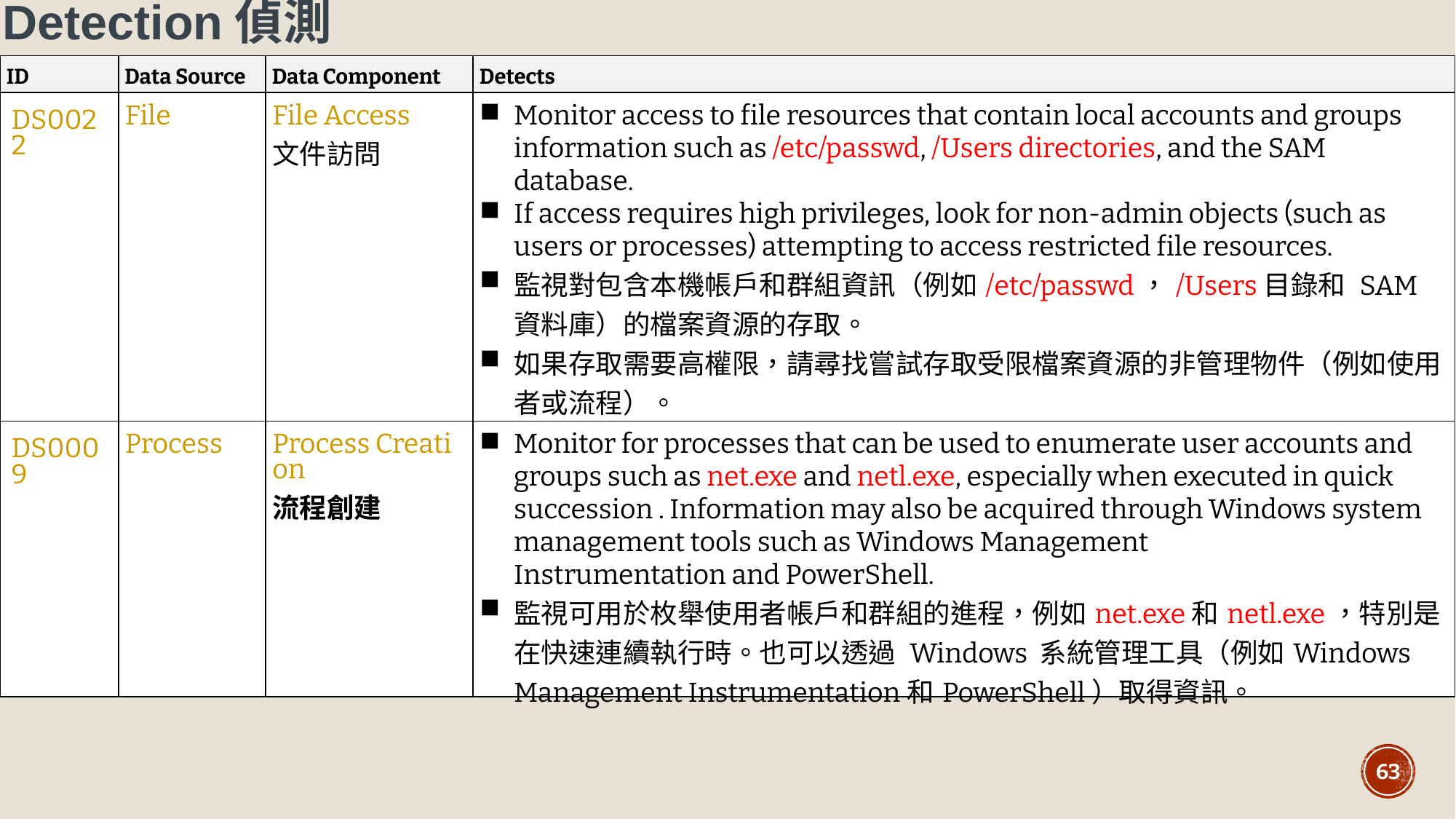

Detection偵測
| ID | Data Source | Data Component | Detects |
| --- | --- | --- | --- |
| DS0022 | File | File Access 文件訪問 | Monitor access to file resources that contain local accounts and groups information such as /etc/passwd, /Users directories, and the SAM database. If access requires high privileges, look for non-admin objects (such as users or processes) attempting to access restricted file resources. 監視對包含本機帳戶和群組資訊（例如/etc/passwd，/Users目錄和 SAM 資料庫）的檔案資源的存取。 如果存取需要高權限，請尋找嘗試存取受限檔案資源的非管理物件（例如使用者或流程）。 |
| DS0009 | Process | Process Creation 流程創建 | Monitor for processes that can be used to enumerate user accounts and groups such as net.exe and netl.exe, especially when executed in quick succession . Information may also be acquired through Windows system management tools such as Windows Management Instrumentation and PowerShell. 監視可用於枚舉使用者帳戶和群組的進程，例如net.exe和netl.exe，特別是在快速連續執行時。也可以透過 Windows 系統管理工具（例如Windows Management Instrumentation和PowerShell）取得資訊。 |
63